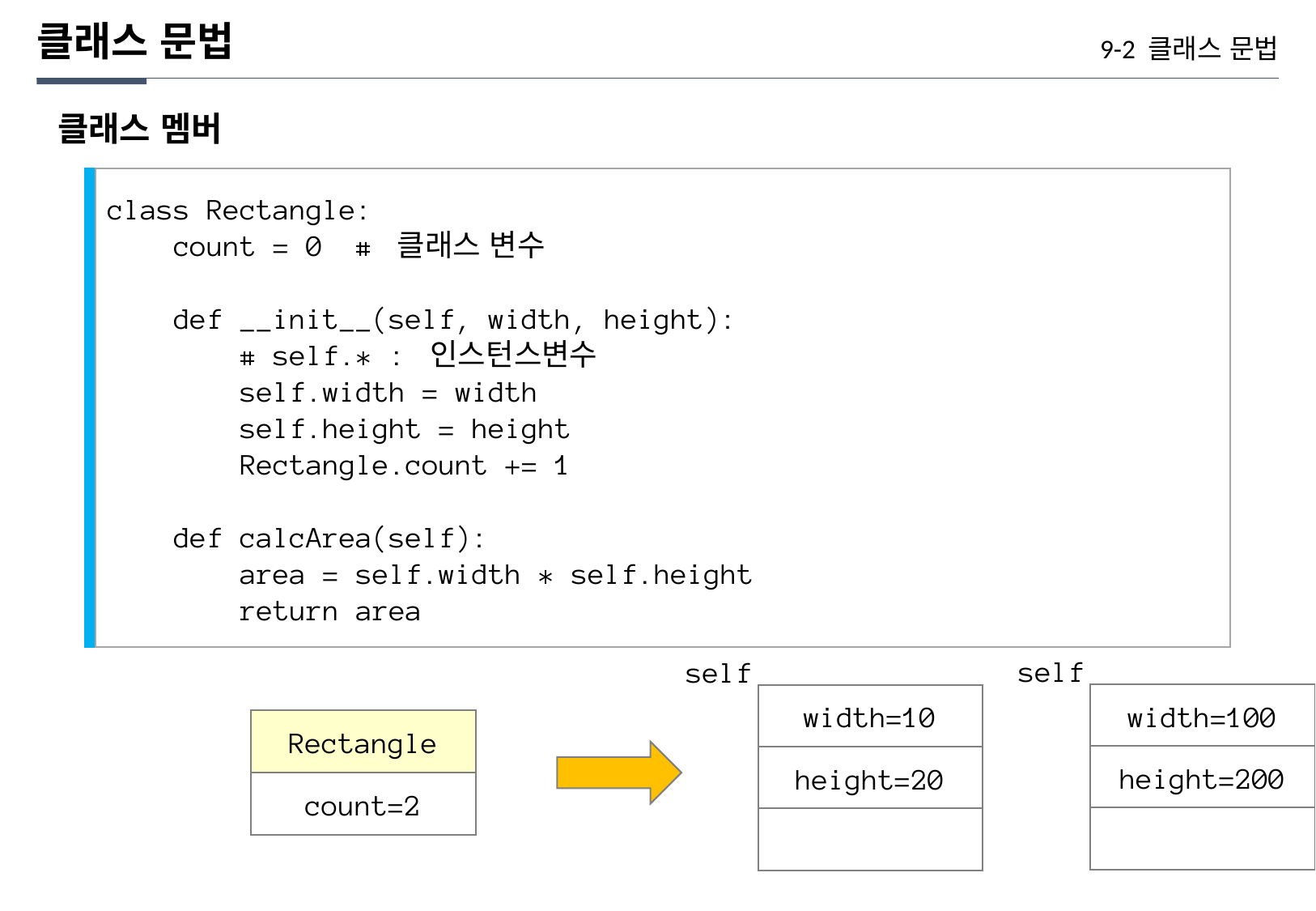

클래스 문법
9-2 클래스 문법
클래스 멤버

class Rectangle:
    count = 0  # 클래스 변수

    def __init__(self, width, height):
        # self.* : 인스턴스변수
        self.width = width
        self.height = height
        Rectangle.count += 1

    def calcArea(self):
        area = self.width * self.height
        return area
self
self
width=100
width=10
Rectangle

height=200
height=20
count=2